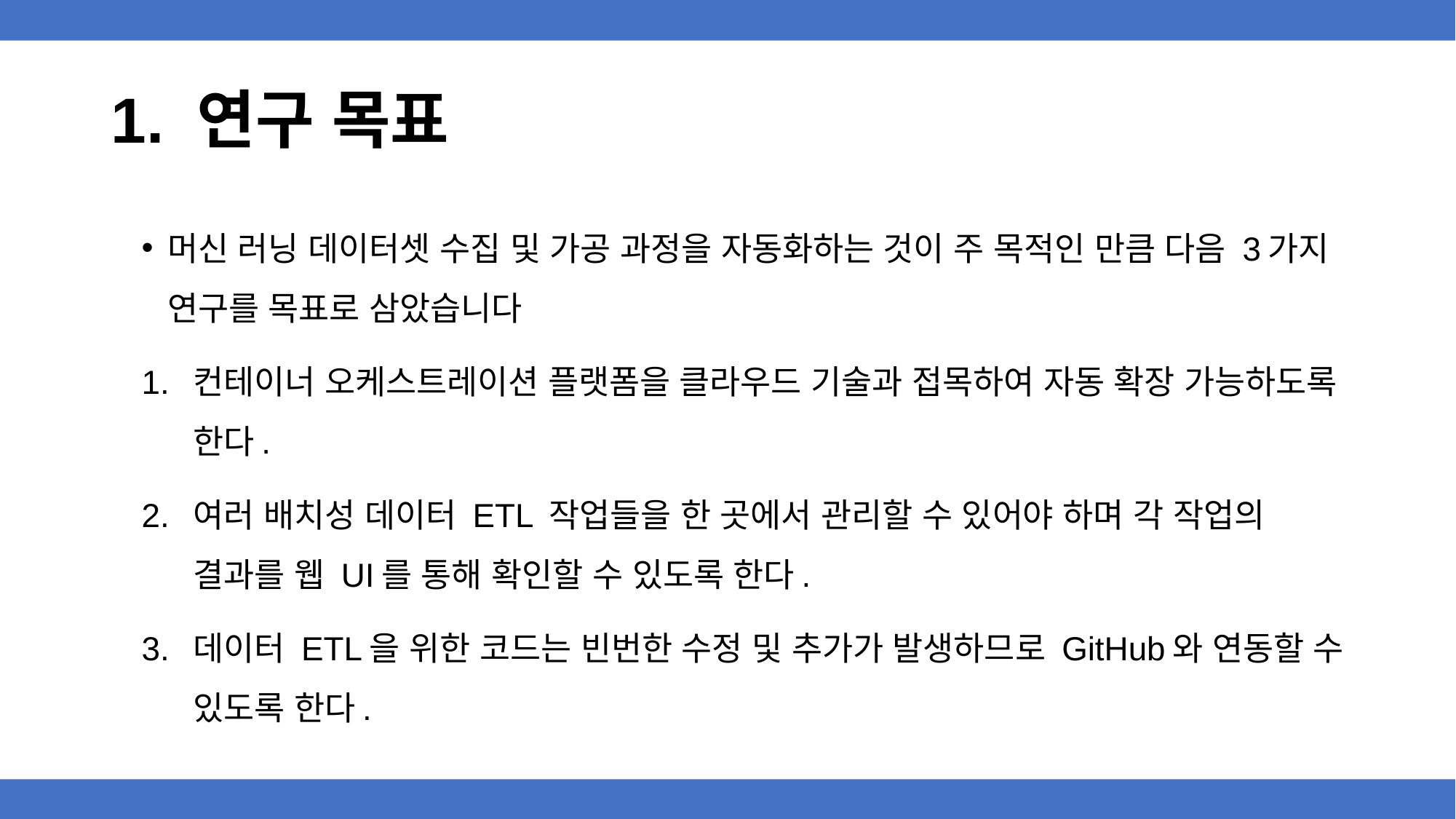

# 1. 연구 목표
머신 러닝 데이터셋 수집 및 가공 과정을 자동화하는 것이 주 목적인 만큼 다음 3가지 연구를 목표로 삼았습니다
컨테이너 오케스트레이션 플랫폼을 클라우드 기술과 접목하여 자동 확장 가능하도록 한다.
여러 배치성 데이터 ETL 작업들을 한 곳에서 관리할 수 있어야 하며 각 작업의 결과를 웹 UI를 통해 확인할 수 있도록 한다.
데이터 ETL을 위한 코드는 빈번한 수정 및 추가가 발생하므로 GitHub와 연동할 수 있도록 한다.